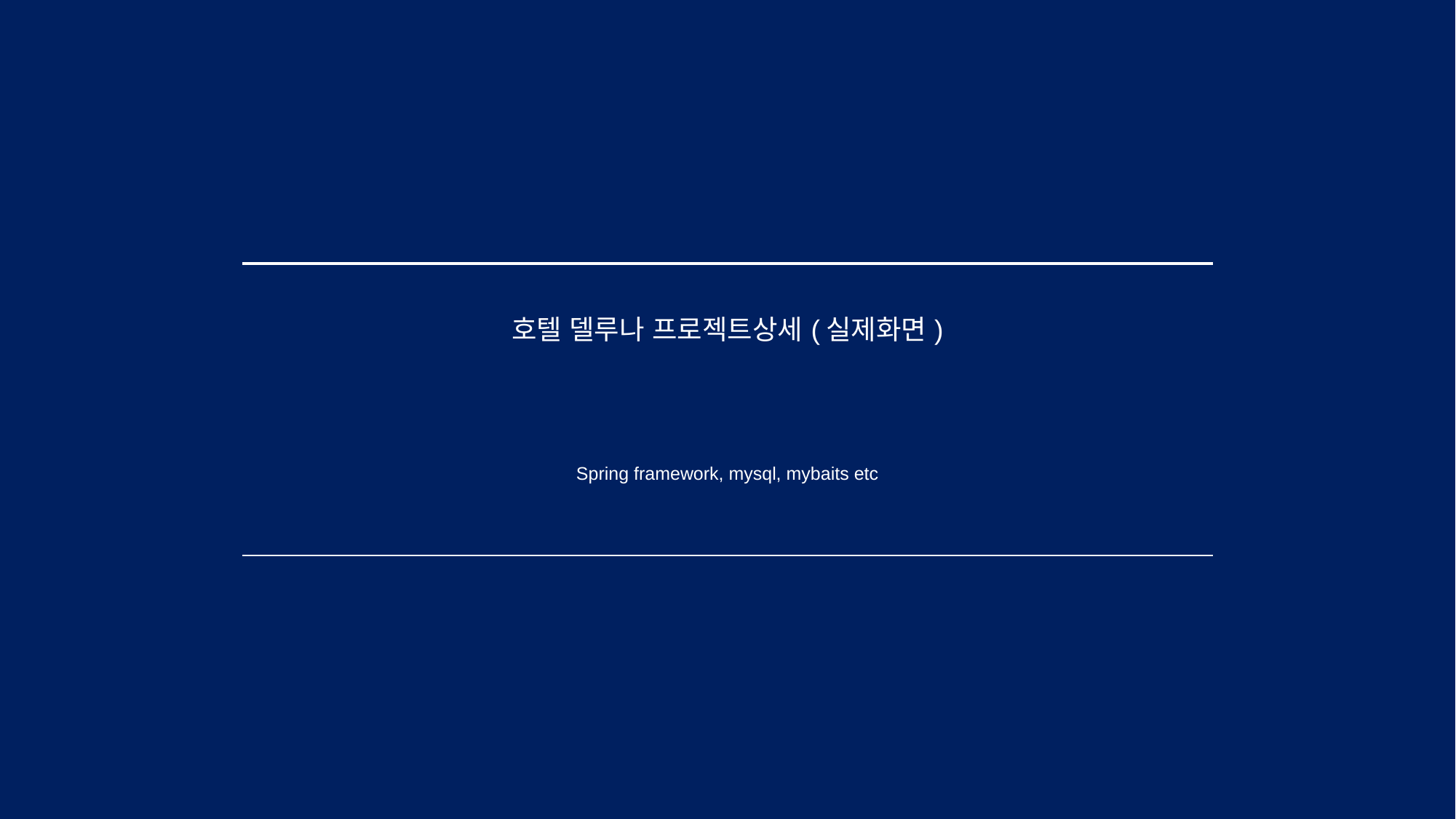

| 호텔 델루나 프로젝트상세(실제화면) |
| --- |
| Spring framework, mysql, mybaits etc |